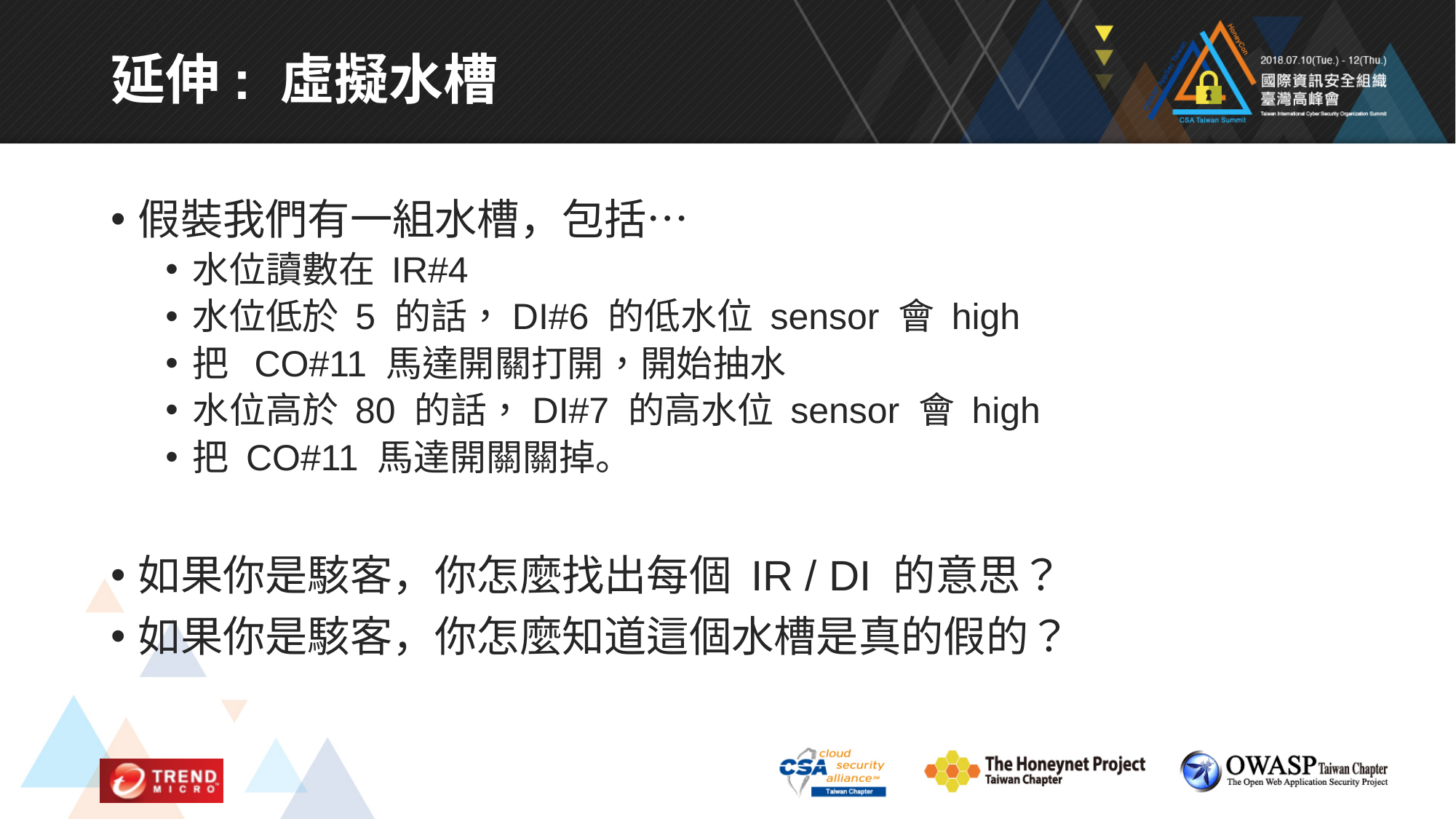

# 延伸: 虛擬水槽
假裝我們有一組水槽，包括…
水位讀數在 IR#4
水位低於 5 的話，DI#6 的低水位 sensor 會 high
把  CO#11 馬達開關打開，開始抽水
水位高於 80 的話，DI#7 的高水位 sensor 會 high
把 CO#11 馬達開關關掉。

如果你是駭客，你怎麼找出每個 IR / DI 的意思？
如果你是駭客，你怎麼知道這個水槽是真的假的？